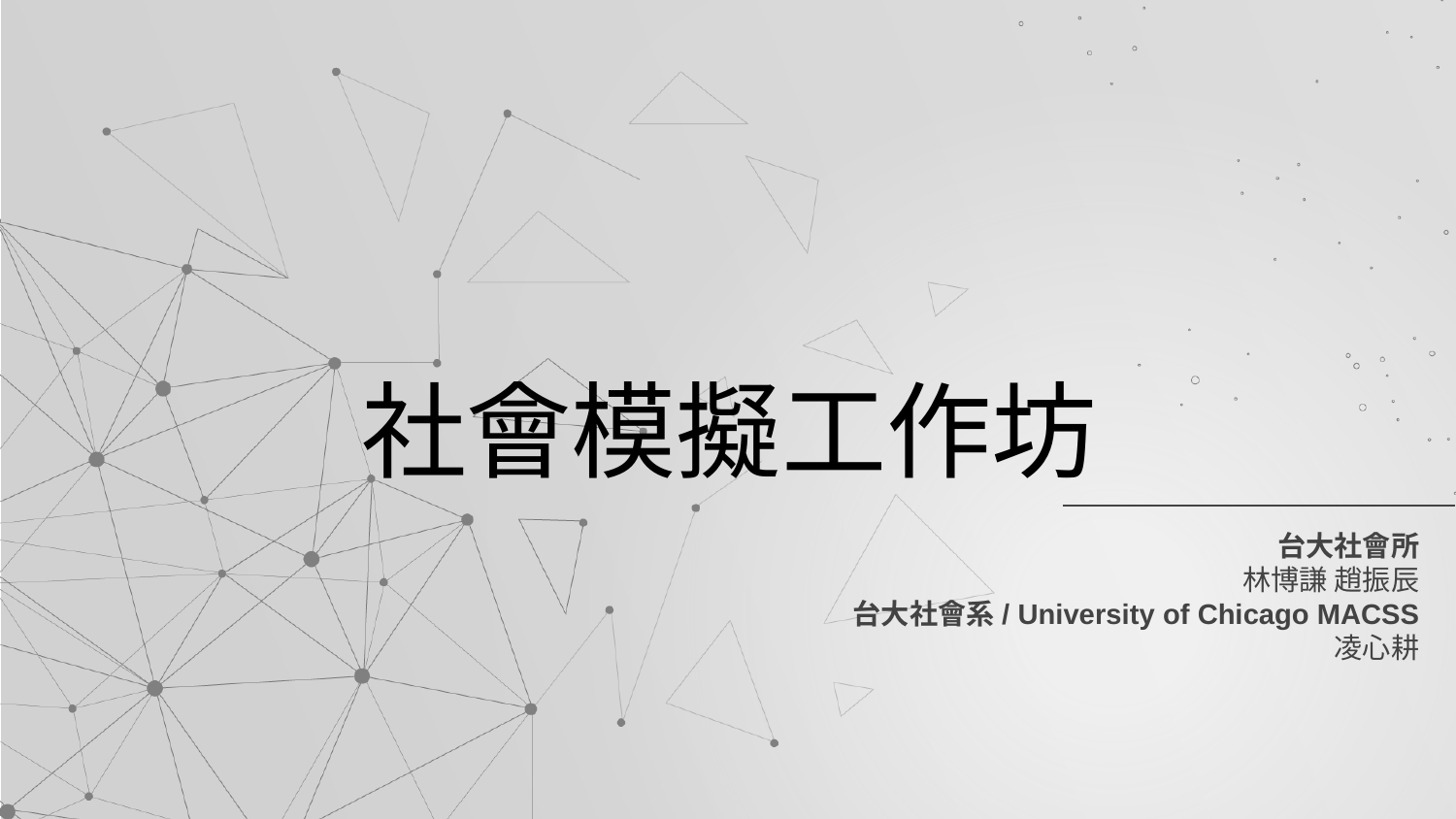

# 社會模擬工作坊
台大社會所
林博謙 趙振辰
台大社會系/ University of Chicago MACSS
凌心耕